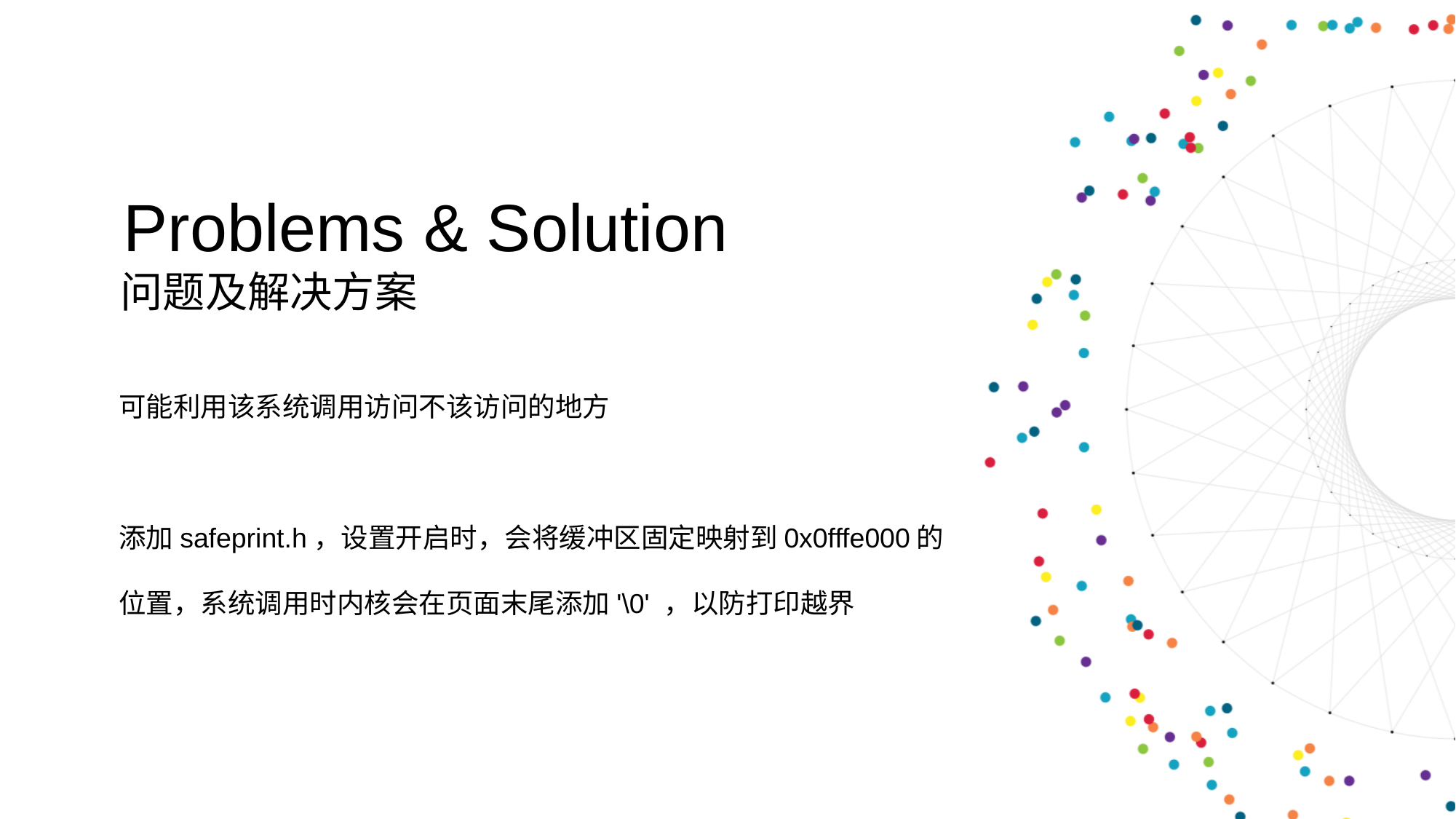

Problems & Solution
问题及解决方案
可能利用该系统调用访问不该访问的地方

添加safeprint.h，设置开启时，会将缓冲区固定映射到0x0fffe000的位置，系统调用时内核会在页面末尾添加'\0' ，以防打印越界